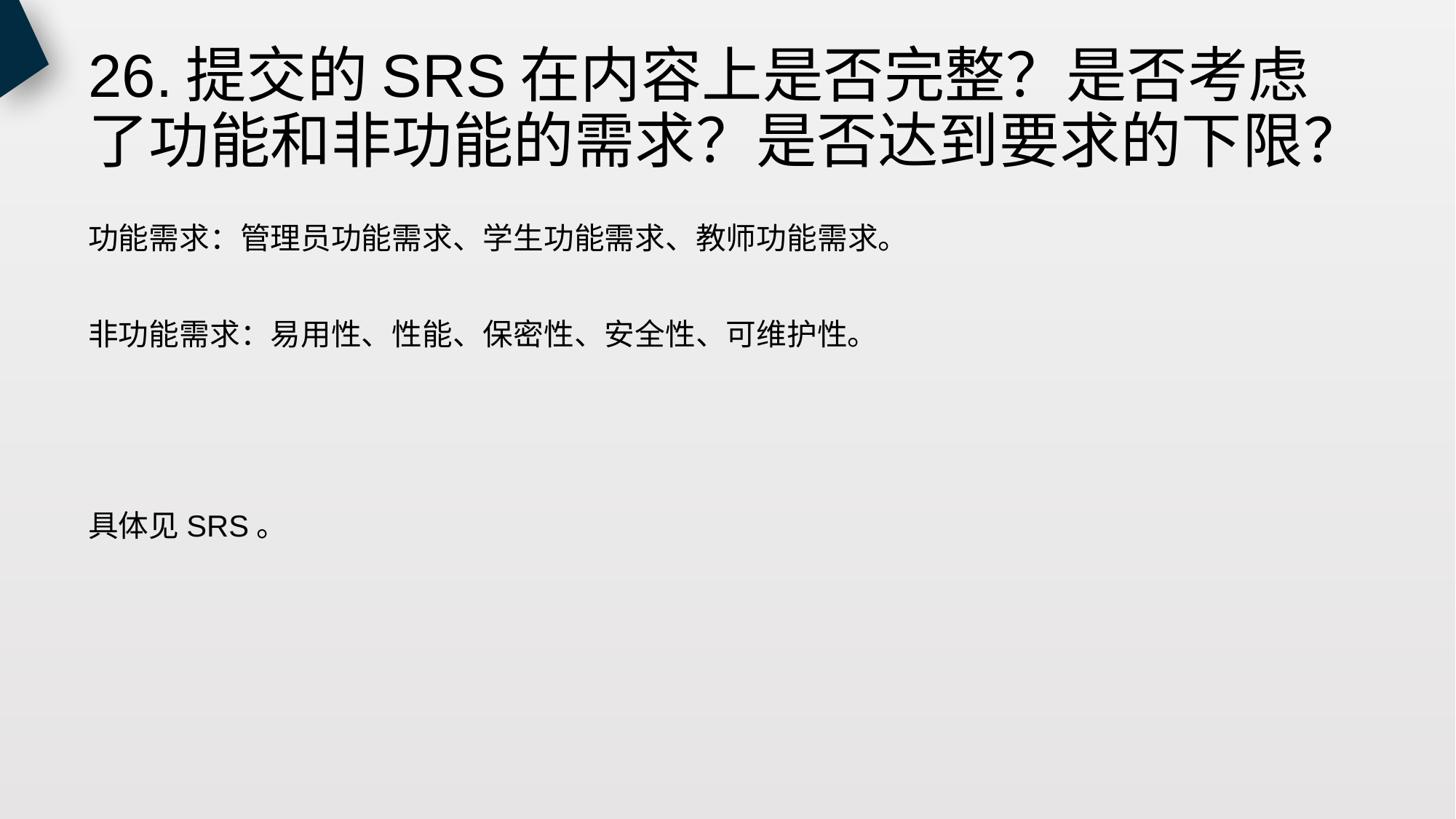

# 26.提交的SRS在内容上是否完整？是否考虑了功能和非功能的需求？是否达到要求的下限？
功能需求：管理员功能需求、学生功能需求、教师功能需求。

非功能需求：易用性、性能、保密性、安全性、可维护性。

具体见SRS。